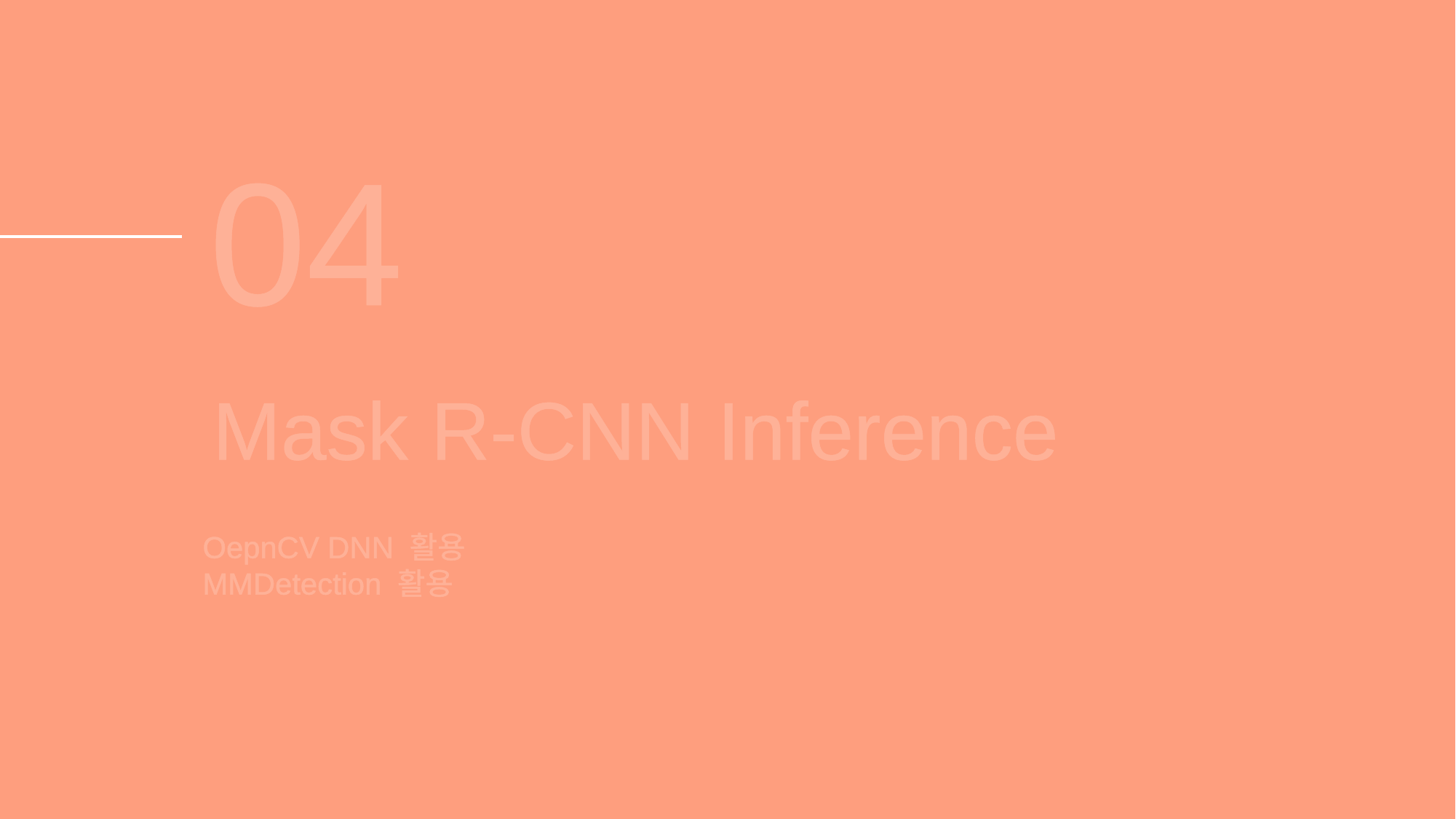

04
Mask R-CNN Inference
OepnCV DNN 활용
MMDetection 활용